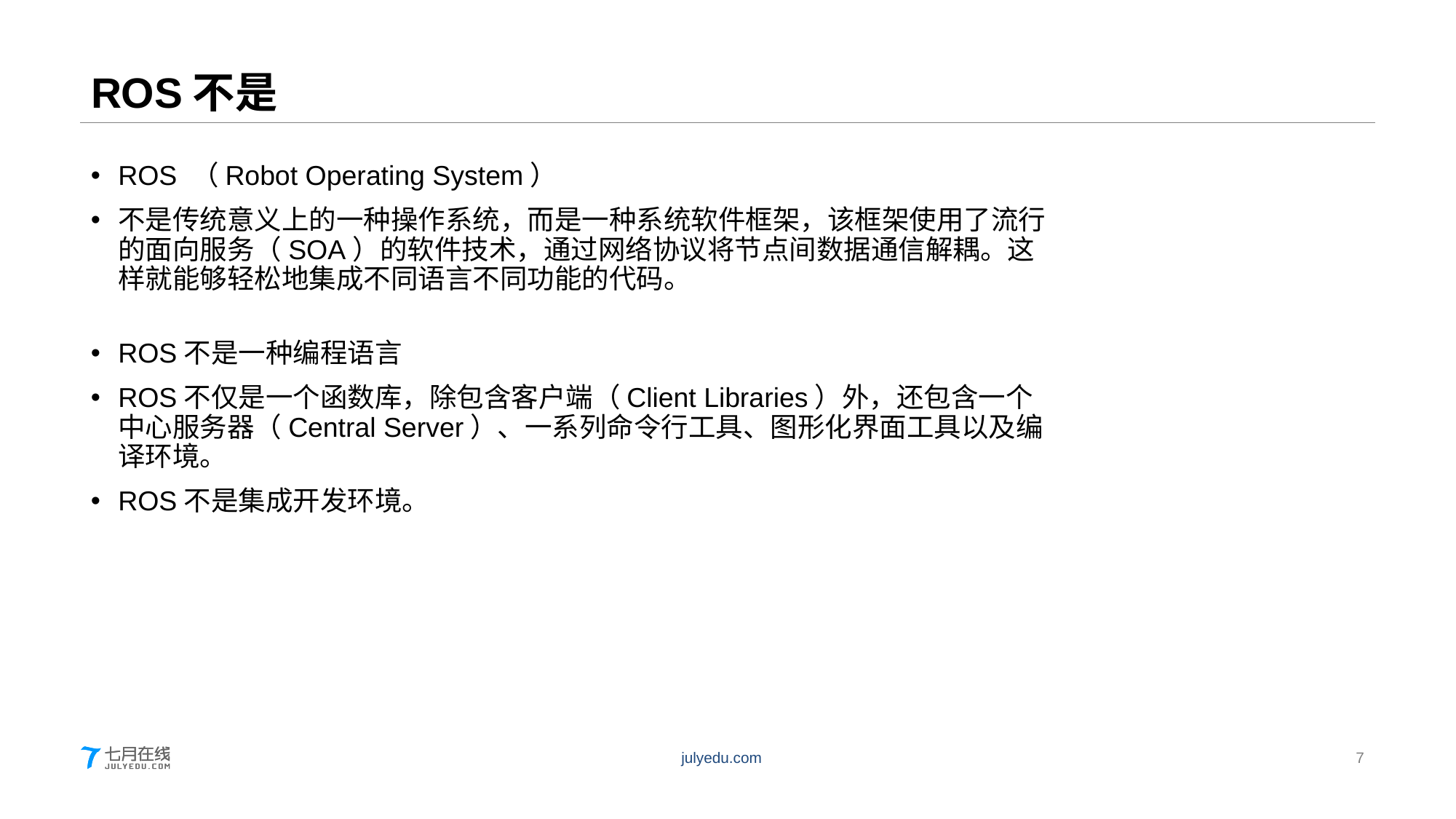

# ROS不是
ROS （Robot Operating System）
不是传统意义上的一种操作系统，而是一种系统软件框架，该框架使用了流行的面向服务（SOA）的软件技术，通过网络协议将节点间数据通信解耦。这样就能够轻松地集成不同语言不同功能的代码。
ROS不是一种编程语言
ROS不仅是一个函数库，除包含客户端（Client Libraries）外，还包含一个中心服务器（Central Server）、一系列命令行工具、图形化界面工具以及编译环境。
ROS不是集成开发环境。

7